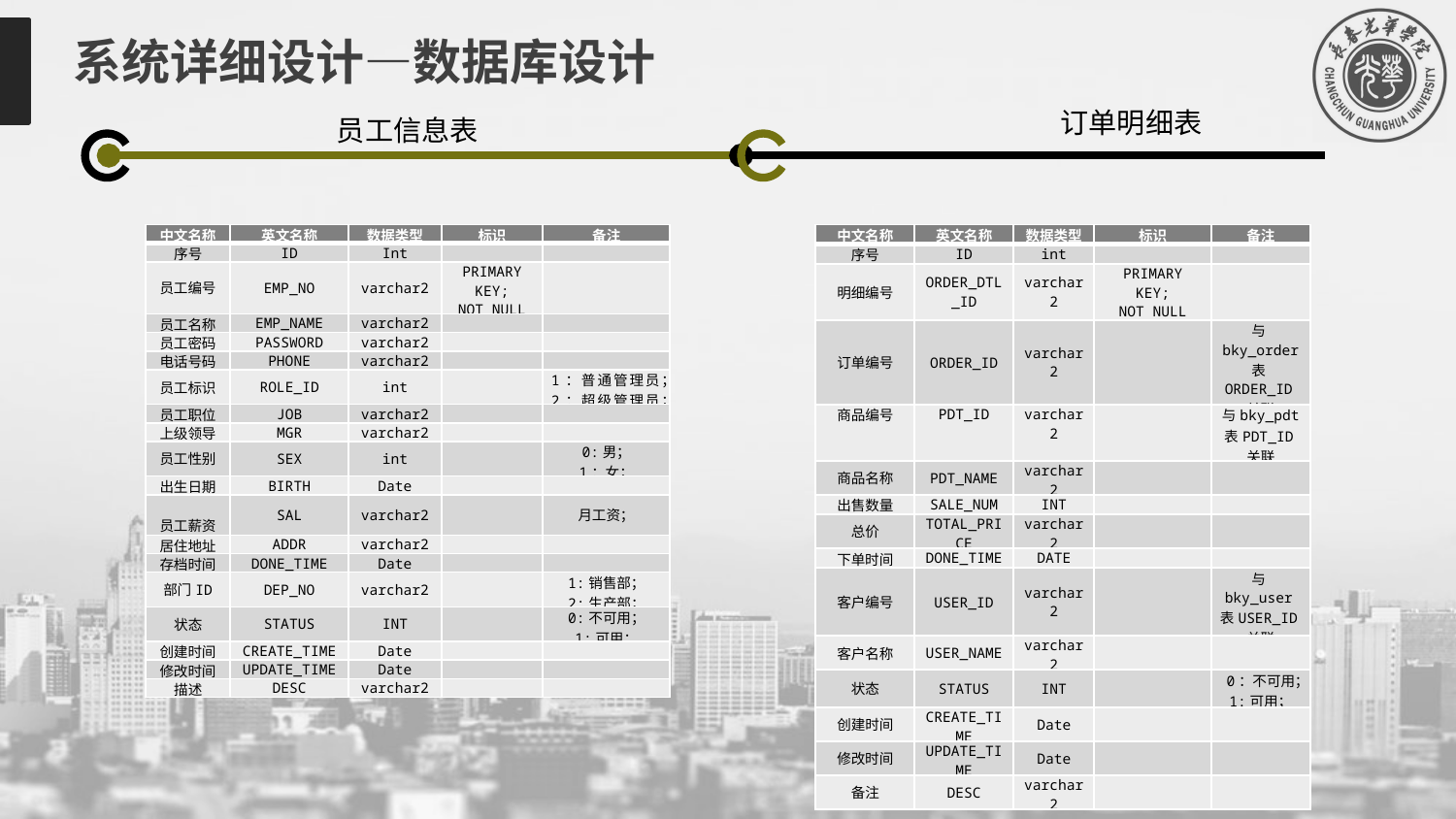

系统详细设计—数据库设计
订单明细表
员工信息表

| 中文名称 | 英文名称 | 数据类型 | 标识 | 备注 |
| --- | --- | --- | --- | --- |
| 序号 | ID | Int |  |  |
| 员工编号 | EMP\_NO | varchar2 | PRIMARY KEY; NOT NULL |  |
| 员工名称 | EMP\_NAME | varchar2 |  |  |
| 员工密码 | PASSWORD | varchar2 |  |  |
| 电话号码 | PHONE | varchar2 |  |  |
| 员工标识 | ROLE\_ID | int |  | 1：普通管理员； 2：超级管理员； |
| 员工职位 | JOB | varchar2 |  |  |
| 上级领导 | MGR | varchar2 |  |  |
| 员工性别 | SEX | int |  | 0:男； 1：女； |
| 出生日期 | BIRTH | Date |  |  |
| 员工薪资 | SAL | varchar2 |  | 月工资； |
| 居住地址 | ADDR | varchar2 |  |  |
| 存档时间 | DONE\_TIME | Date |  |  |
| 部门ID | DEP\_NO | varchar2 |  | 1:销售部； 2:生产部； |
| 状态 | STATUS | INT |  | 0:不可用； 1:可用； |
| 创建时间 | CREATE\_TIME | Date |  |  |
| 修改时间 | UPDATE\_TIME | Date |  |  |
| 描述 | DESC | varchar2 |  |  |
| 中文名称 | 英文名称 | 数据类型 | 标识 | 备注 |
| --- | --- | --- | --- | --- |
| 序号 | ID | int |  |  |
| 明细编号 | ORDER\_DTL\_ID | varchar2 | PRIMARY KEY; NOT NULL |  |
| 订单编号 | ORDER\_ID | varchar2 |  | 与bky\_order 表ORDER\_ID关联 |
| 商品编号 | PDT\_ID | varchar2 |  | 与bky\_pdt 表PDT\_ID关联 |
| 商品名称 | PDT\_NAME | varchar2 |  |  |
| 出售数量 | SALE\_NUM | INT |  |  |
| 总价 | TOTAL\_PRICE | varchar2 |  |  |
| 下单时间 | DONE\_TIME | DATE |  |  |
| 客户编号 | USER\_ID | varchar2 |  | 与bky\_user表USER\_ID关联 |
| 客户名称 | USER\_NAME | varchar2 |  |  |
| 状态 | STATUS | INT |  | 0：不可用； 1:可用； |
| 创建时间 | CREATE\_TIME | Date |  |  |
| 修改时间 | UPDATE\_TIME | Date |  |  |
| 备注 | DESC | varchar2 |  |  |